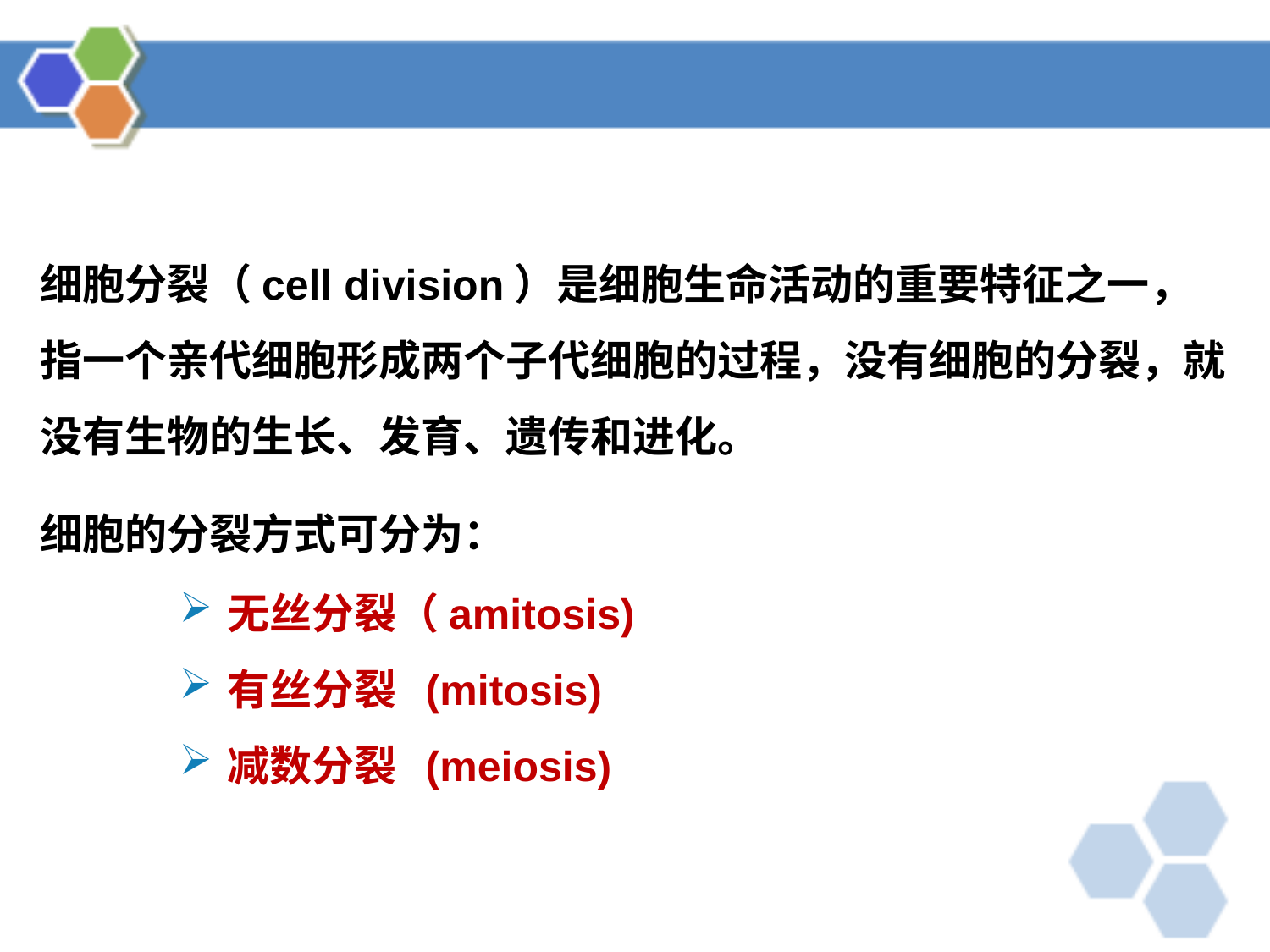

细胞分裂（cell division）是细胞生命活动的重要特征之一，指一个亲代细胞形成两个子代细胞的过程，没有细胞的分裂，就没有生物的生长、发育、遗传和进化。
细胞的分裂方式可分为：
无丝分裂（amitosis)
有丝分裂  (mitosis)
减数分裂  (meiosis)